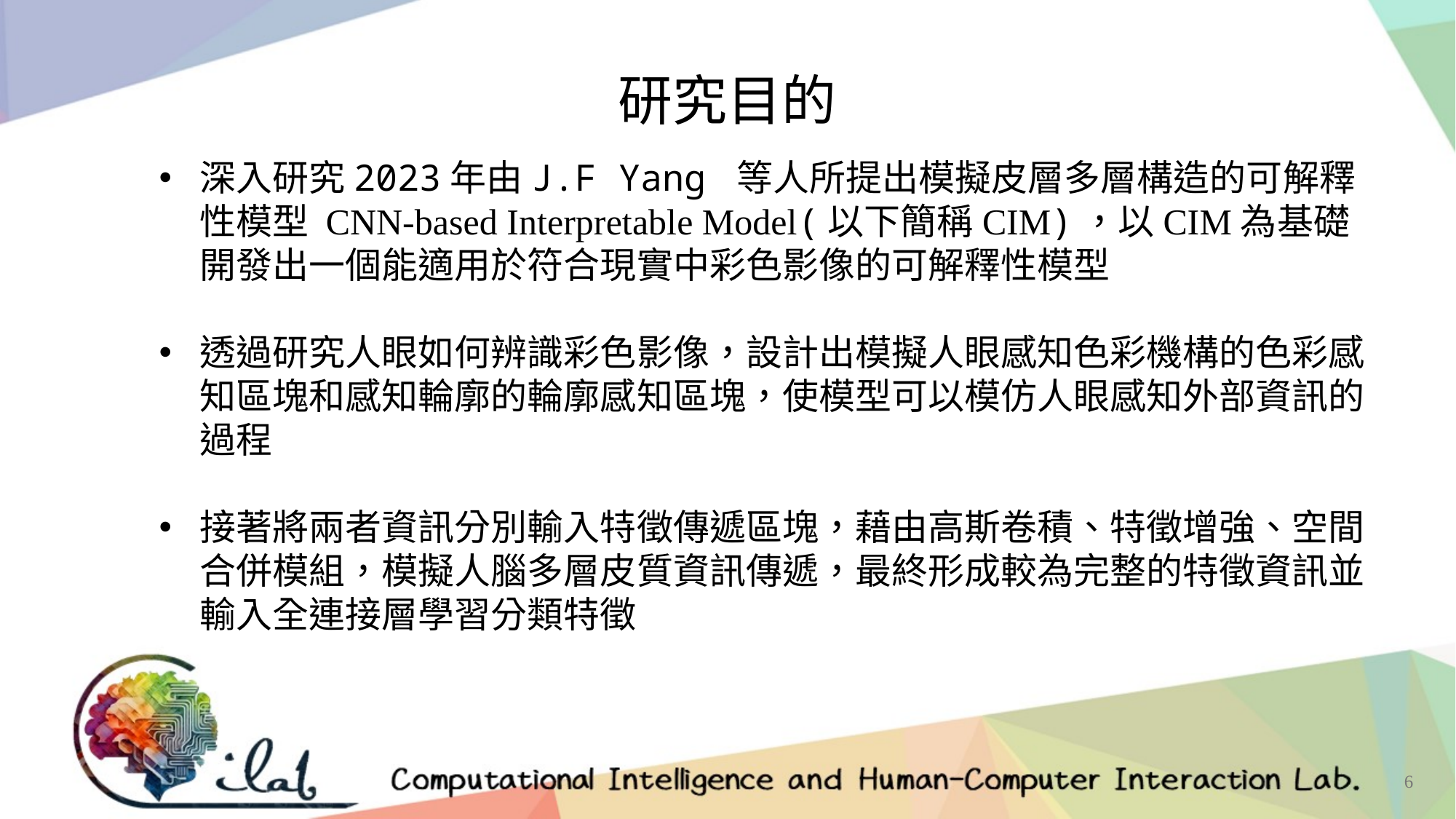

研究目的
深入研究2023年由J.F Yang 等人所提出模擬皮層多層構造的可解釋性模型 CNN-based Interpretable Model(以下簡稱CIM)，以CIM為基礎開發出一個能適用於符合現實中彩色影像的可解釋性模型

透過研究人眼如何辨識彩色影像，設計出模擬人眼感知色彩機構的色彩感知區塊和感知輪廓的輪廓感知區塊，使模型可以模仿人眼感知外部資訊的過程

接著將兩者資訊分別輸入特徵傳遞區塊，藉由高斯卷積、特徵增強、空間合併模組，模擬人腦多層皮質資訊傳遞，最終形成較為完整的特徵資訊並輸入全連接層學習分類特徵
6